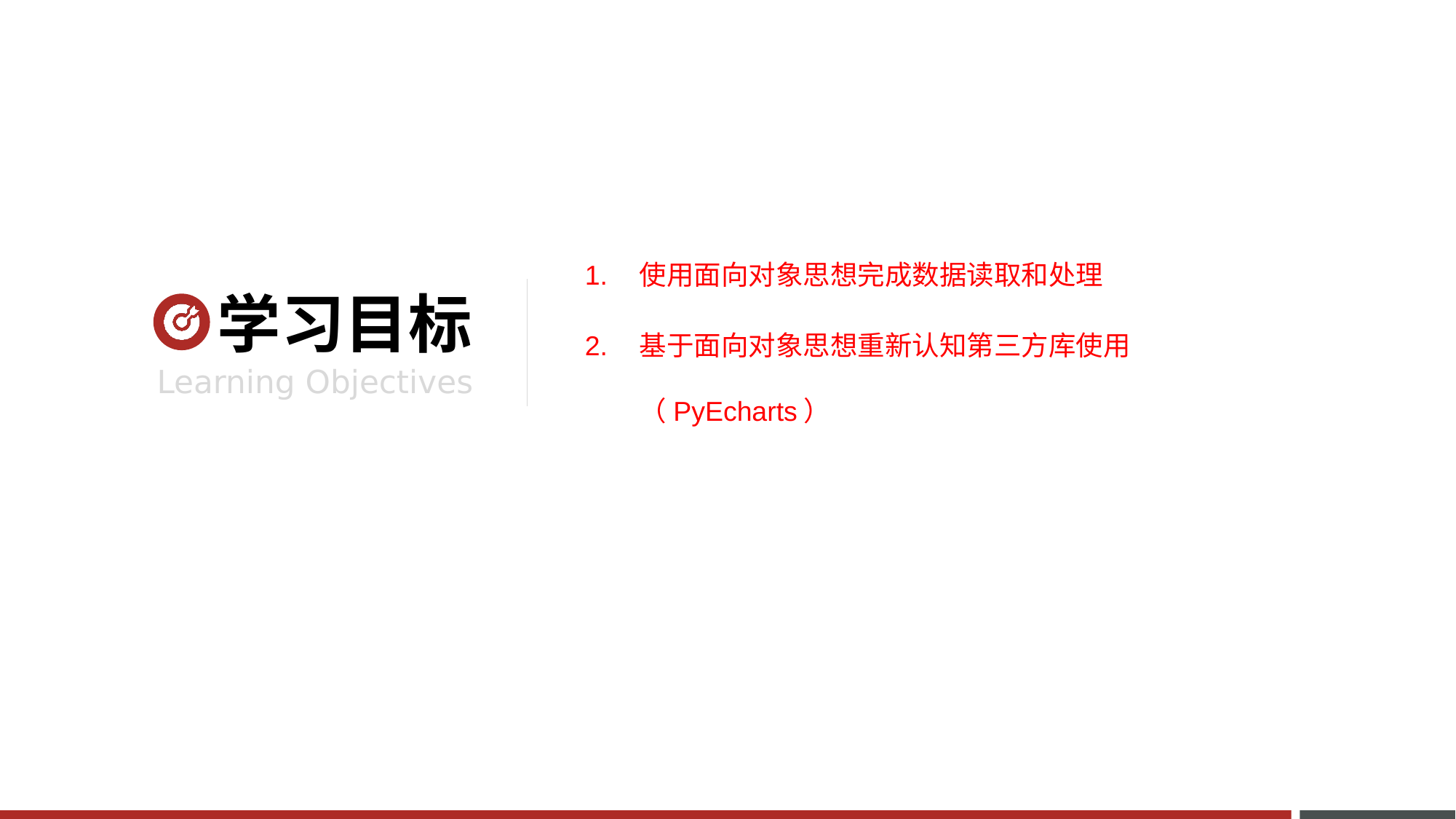

使用面向对象思想完成数据读取和处理
基于面向对象思想重新认知第三方库使用（PyEcharts）